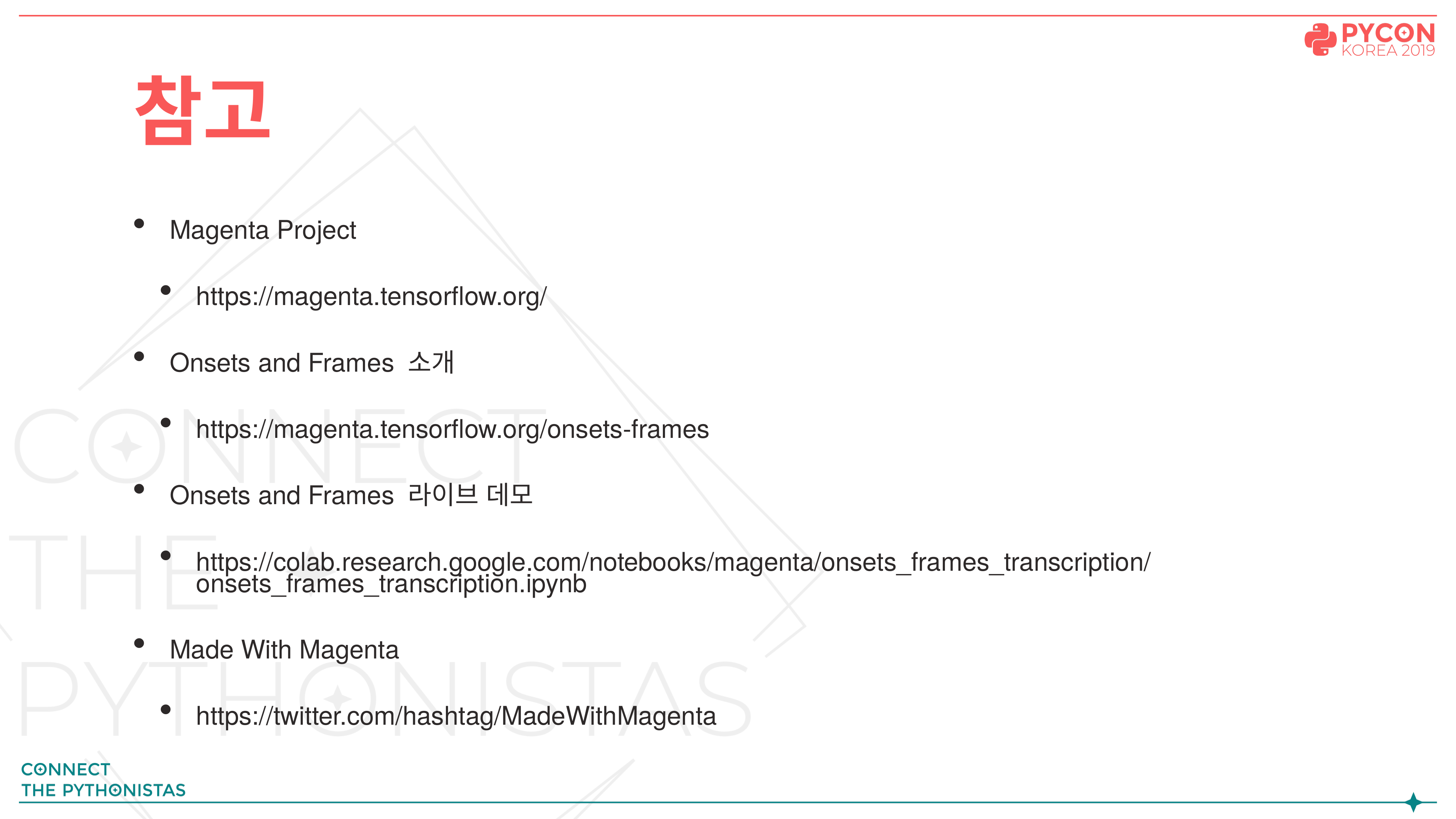

# 참고
Magenta Project
https://magenta.tensorflow.org/
Onsets and Frames 소개
https://magenta.tensorflow.org/onsets-frames
Onsets and Frames 라이브 데모
https://colab.research.google.com/notebooks/magenta/onsets_frames_transcription/onsets_frames_transcription.ipynb
Made With Magenta
https://twitter.com/hashtag/MadeWithMagenta